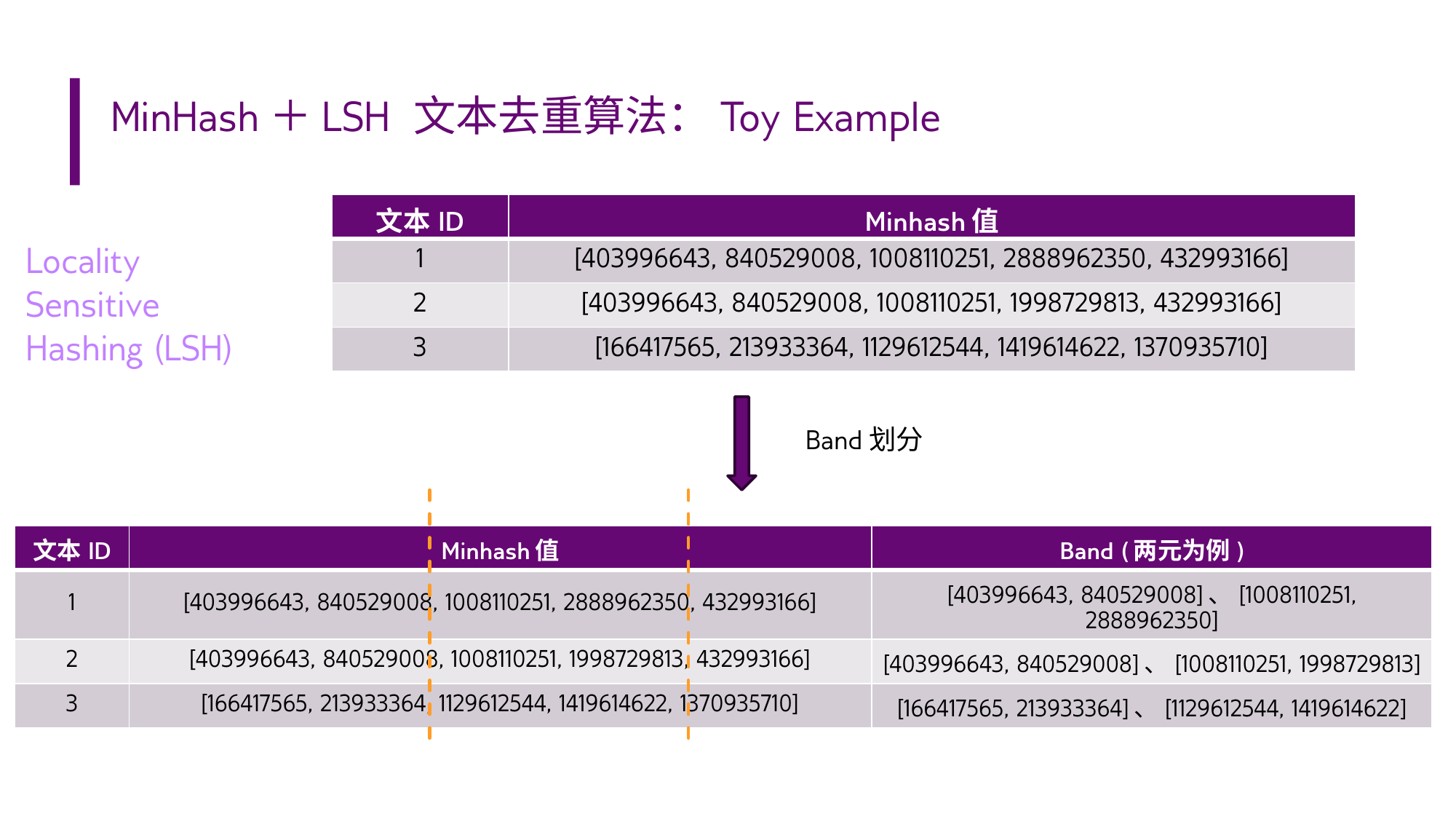

# MinHash＋LSH 文本去重算法：Toy Example
| 文本ID | Minhash值 |
| --- | --- |
| 1 | [403996643, 840529008, 1008110251, 2888962350, 432993166] |
| 2 | [403996643, 840529008, 1008110251, 1998729813, 432993166] |
| 3 | [166417565, 213933364, 1129612544, 1419614622, 1370935710] |
Locality Sensitive Hashing (LSH)

Band划分
| 文本ID | Minhash值 | Band (两元为例) |
| --- | --- | --- |
| 1 | [403996643, 840529008, 1008110251, 2888962350, 432993166] | [403996643, 840529008]、[1008110251, 2888962350] |
| 2 | [403996643, 840529008, 1008110251, 1998729813, 432993166] | [403996643, 840529008]、[1008110251, 1998729813] |
| 3 | [166417565, 213933364, 1129612544, 1419614622, 1370935710] | [166417565, 213933364]、[1129612544, 1419614622] |